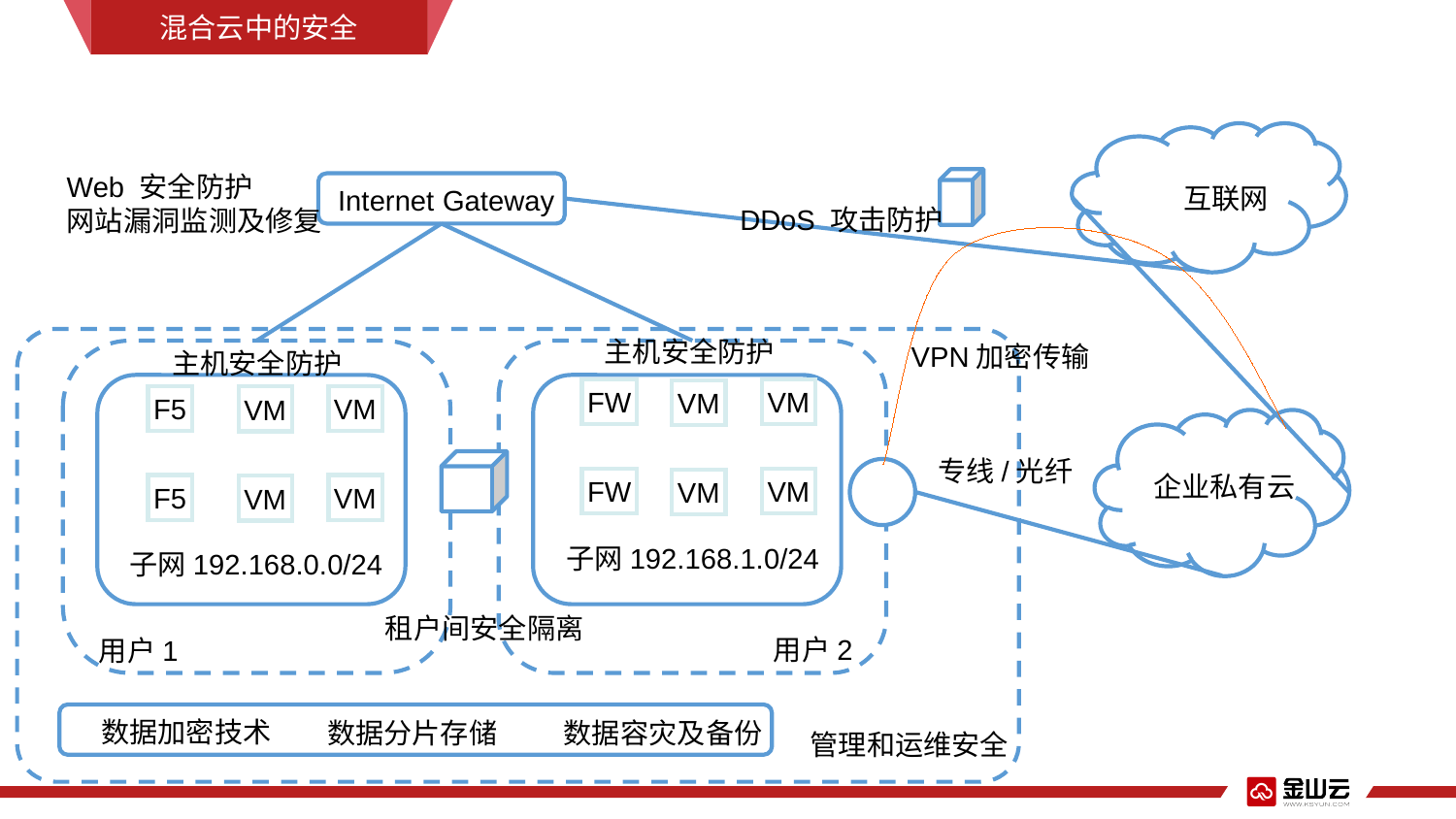

混合云中的安全

Web 安全防护
网站漏洞监测及修复

互联网
Internet Gateway
DDoS 攻击防护

主机安全防护
VPN加密传输

主机安全防护

FW
VM
VM
F5
VM
VM

专线/光纤

企业私有云
FW
VM
VM
F5
VM
VM
子网192.168.1.0/24
子网192.168.0.0/24
租户间安全隔离
用户2
用户1

数据加密技术
数据分片存储
数据容灾及备份
管理和运维安全